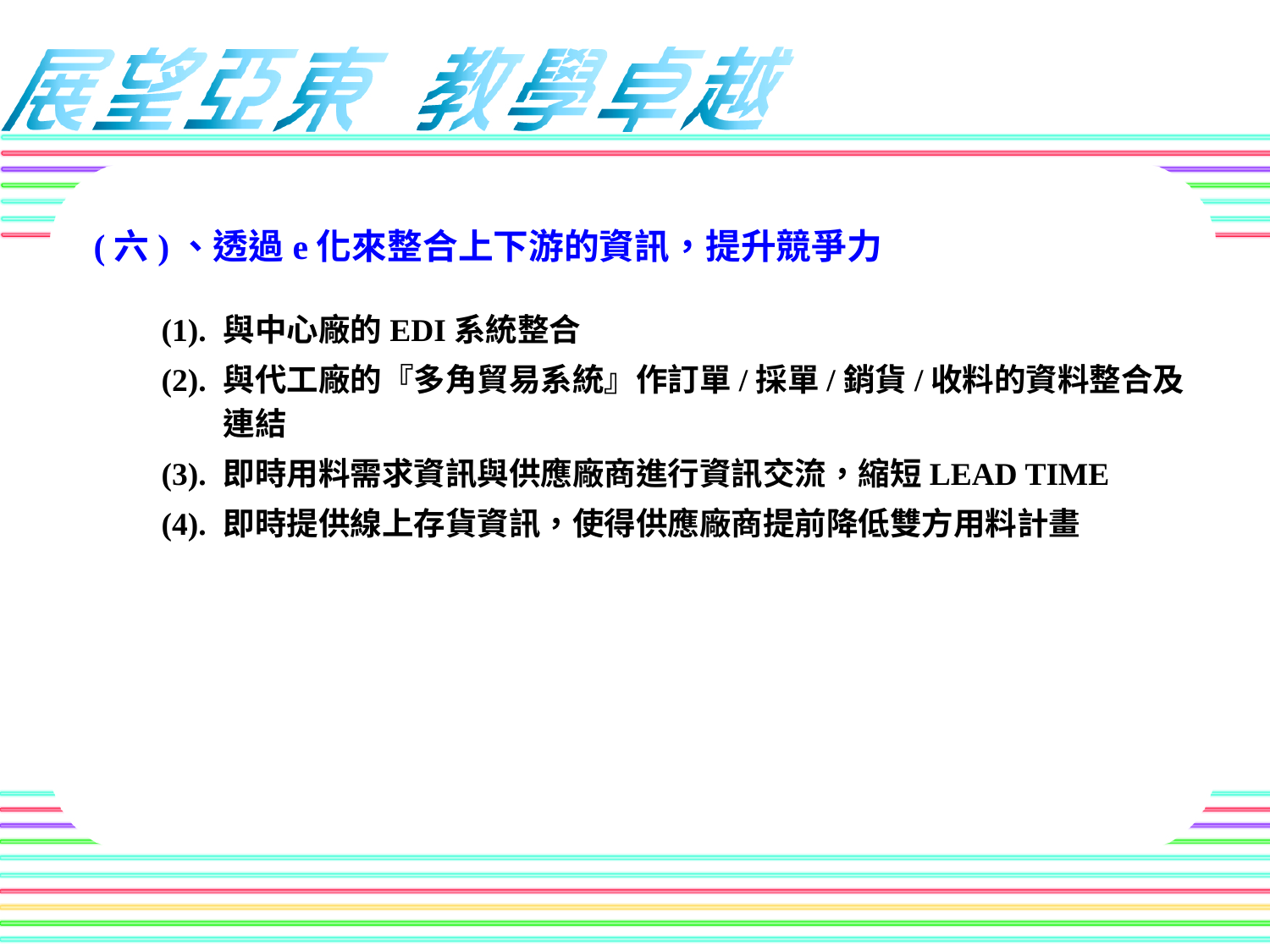

(六)、透過e化來整合上下游的資訊，提升競爭力
(1).	與中心廠的EDI系統整合
(2).	與代工廠的『多角貿易系統』作訂單/採單/銷貨/收料的資料整合及連結
(3).	即時用料需求資訊與供應廠商進行資訊交流，縮短LEAD TIME
(4).	即時提供線上存貨資訊，使得供應廠商提前降低雙方用料計畫